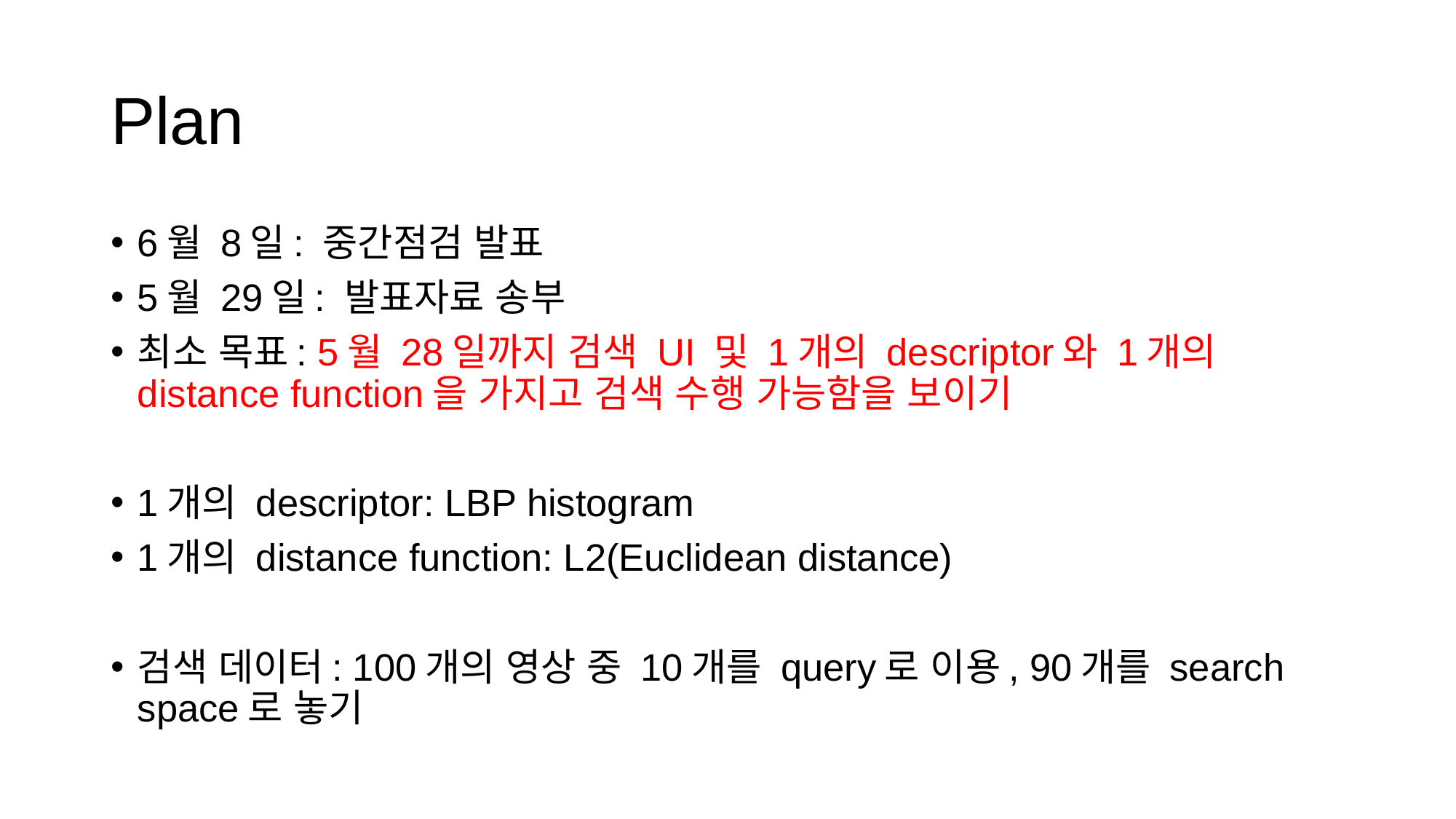

# Plan
6월 8일: 중간점검 발표
5월 29일: 발표자료 송부
최소 목표: 5월 28일까지 검색 UI 및 1개의 descriptor와 1개의 distance function을 가지고 검색 수행 가능함을 보이기

1개의 descriptor: LBP histogram
1개의 distance function: L2(Euclidean distance)

검색 데이터: 100개의 영상 중 10개를 query로 이용, 90개를 search space로 놓기